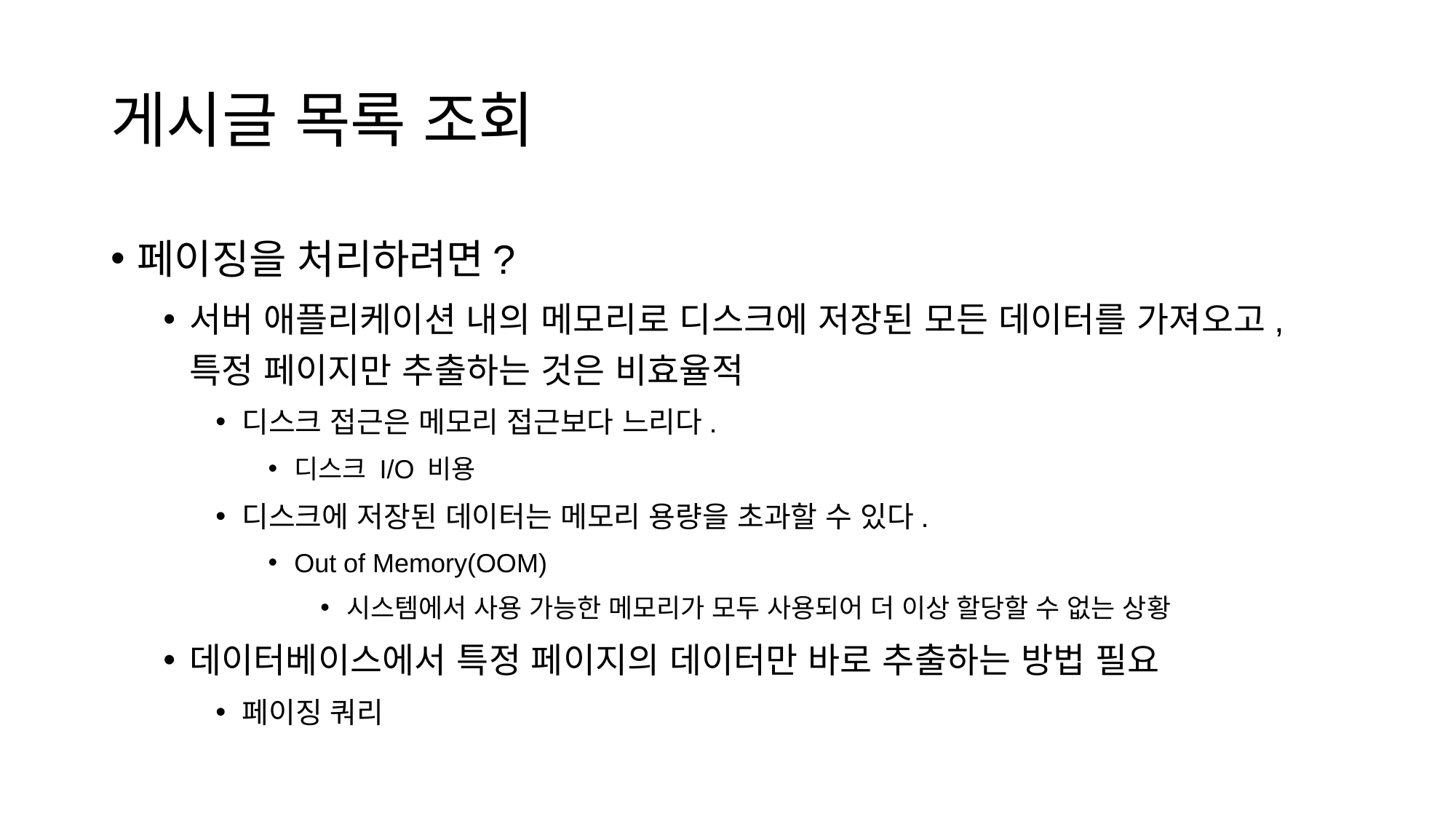

# 게시글 목록 조회
페이징을 처리하려면?
서버 애플리케이션 내의 메모리로 디스크에 저장된 모든 데이터를 가져오고, 특정 페이지만 추출하는 것은 비효율적
디스크 접근은 메모리 접근보다 느리다.
디스크 I/O 비용
디스크에 저장된 데이터는 메모리 용량을 초과할 수 있다.
Out of Memory(OOM)
시스템에서 사용 가능한 메모리가 모두 사용되어 더 이상 할당할 수 없는 상황
데이터베이스에서 특정 페이지의 데이터만 바로 추출하는 방법 필요
페이징 쿼리